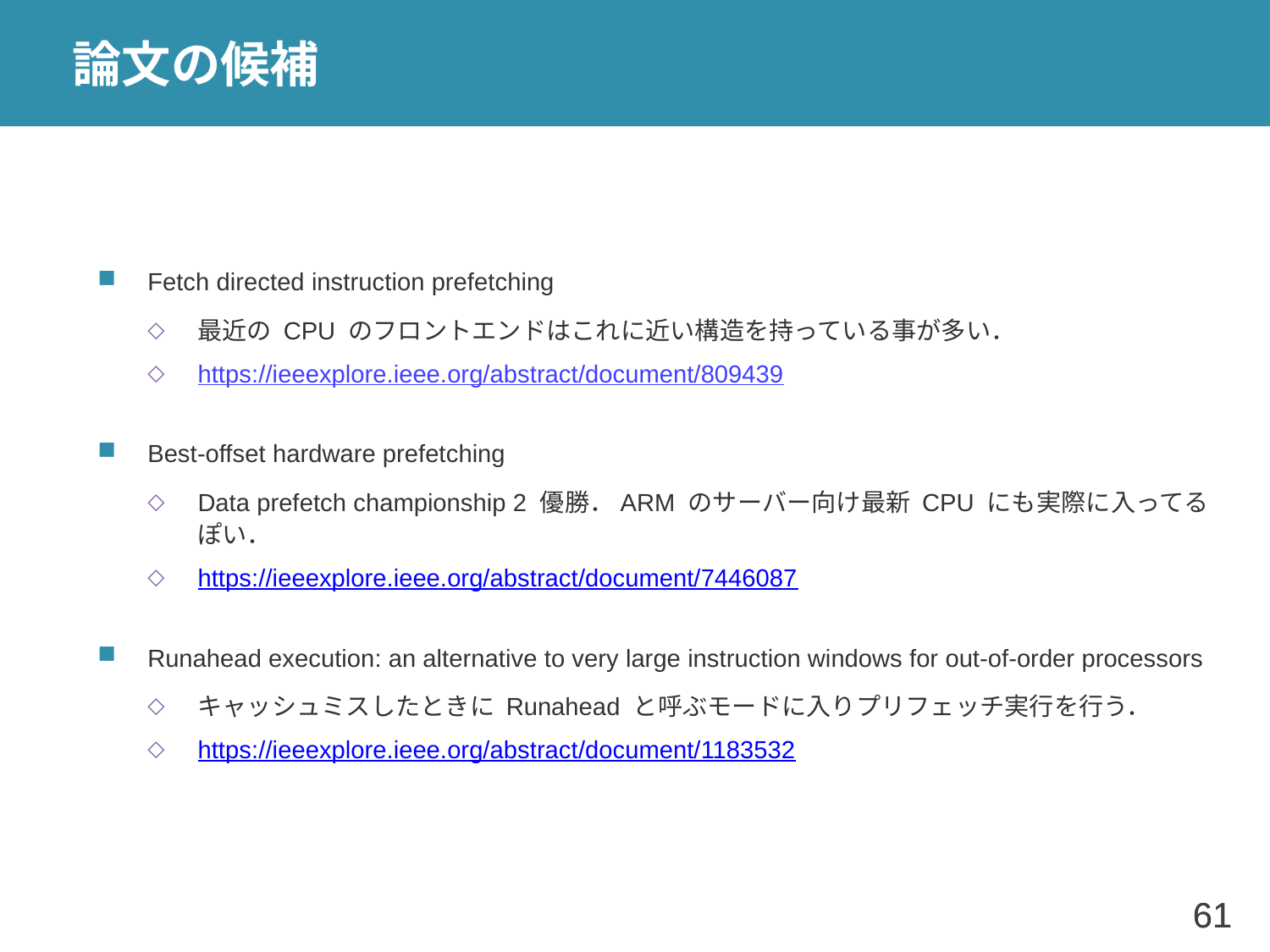

# 論文の候補
Fetch directed instruction prefetching
最近の CPU のフロントエンドはこれに近い構造を持っている事が多い．
https://ieeexplore.ieee.org/abstract/document/809439
Best-offset hardware prefetching
Data prefetch championship 2 優勝．ARM のサーバー向け最新 CPU にも実際に入ってるぽい．
https://ieeexplore.ieee.org/abstract/document/7446087
Runahead execution: an alternative to very large instruction windows for out-of-order processors
キャッシュミスしたときに Runahead と呼ぶモードに入りプリフェッチ実行を行う．
https://ieeexplore.ieee.org/abstract/document/1183532